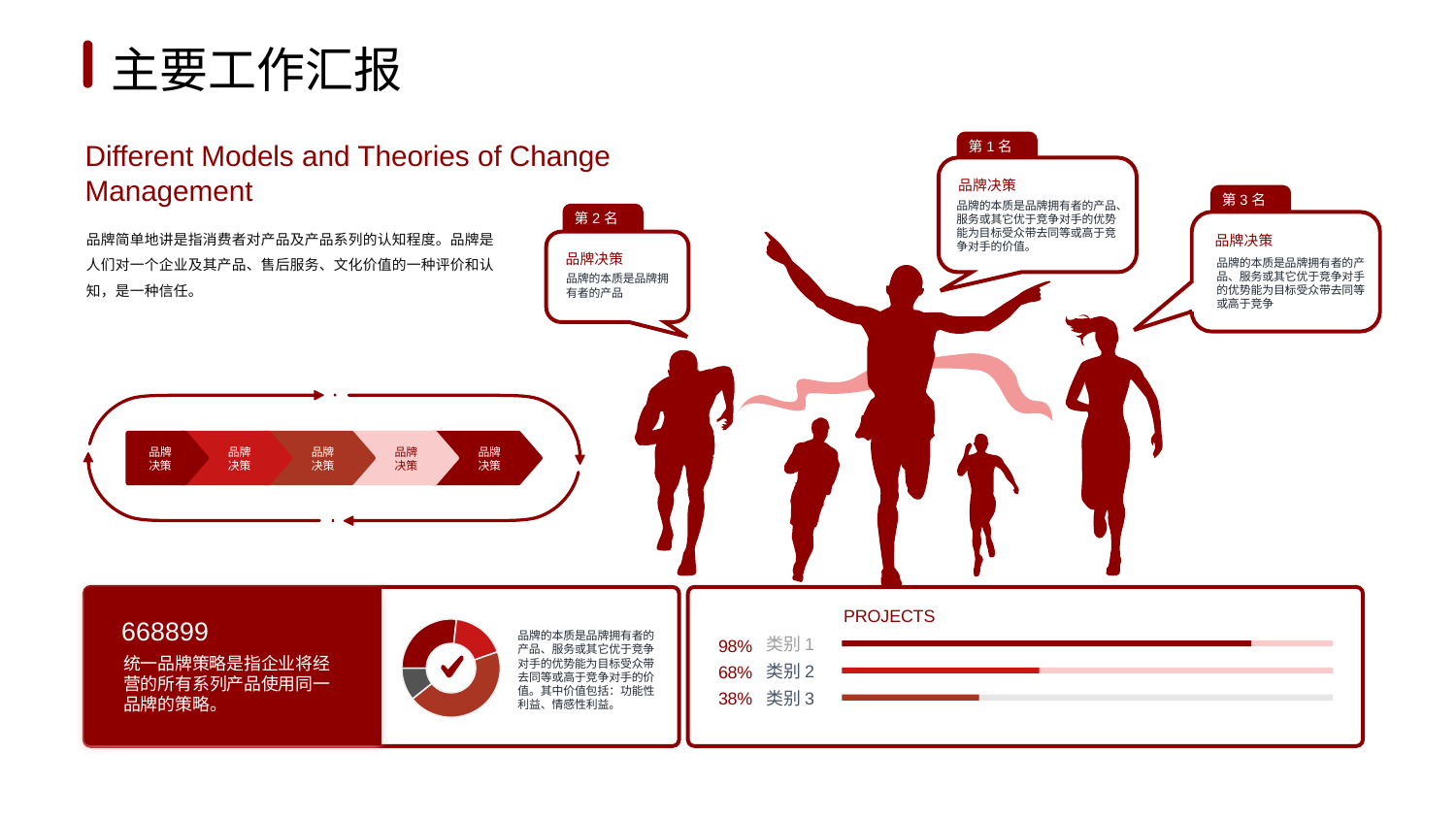

1
2
3
4
5
6
主要工作汇报

第1名
Different Models and Theories of Change Management

品牌决策

第3名
品牌的本质是品牌拥有者的产品、服务或其它优于竞争对手的优势能为目标受众带去同等或高于竞争对手的价值。

第2名

品牌简单地讲是指消费者对产品及产品系列的认知程度。品牌是人们对一个企业及其产品、售后服务、文化价值的一种评价和认知，是一种信任。
品牌决策

品牌决策
品牌的本质是品牌拥有者的产品、服务或其它优于竞争对手的优势能为目标受众带去同等或高于竞争
品牌的本质是品牌拥有者的产品

品牌
决策
品牌
决策
品牌
决策
品牌
决策
品牌
决策

PROJECTS
668899

### Chart

| Category | Region 1 |
|---|---|
| Segment_1 | 30.0 |
| Segment_2 | 20.0 |
| Segment_3 | 50.0 |
| Segment_4 | 12.0 |
品牌的本质是品牌拥有者的产品、服务或其它优于竞争对手的优势能为目标受众带去同等或高于竞争对手的价值。其中价值包括：功能性利益、情感性利益。
类别1
98%

统一品牌策略是指企业将经营的所有系列产品使用同一品牌的策略。
类别2
68%

类别3
38%